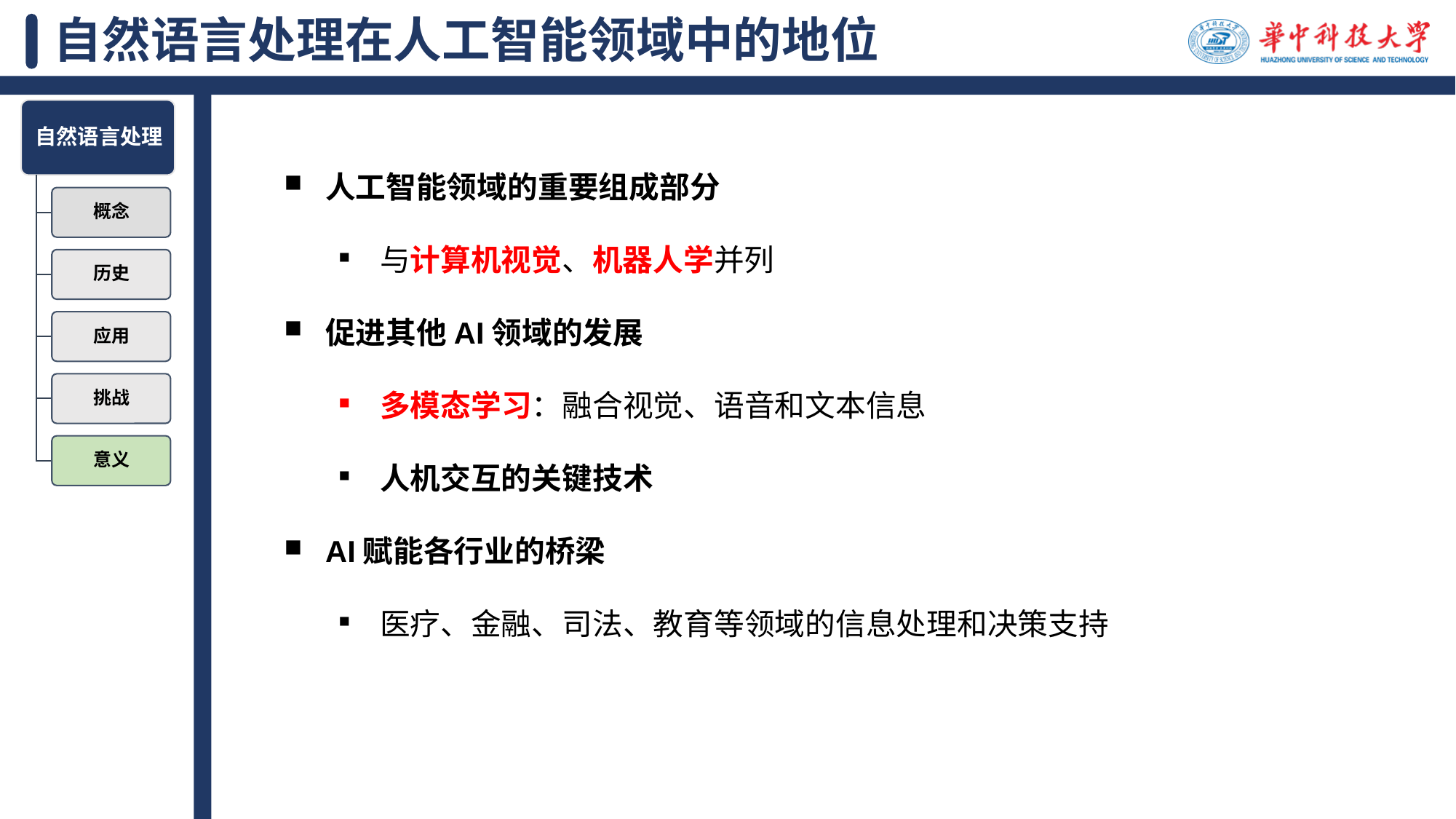

# 自然语言处理在人工智能领域中的地位
自然语言处理
概念
历史
应用
挑战
意义
人工智能领域的重要组成部分
与计算机视觉、机器人学并列
促进其他AI领域的发展
多模态学习：融合视觉、语音和文本信息
人机交互的关键技术
AI赋能各行业的桥梁
医疗、金融、司法、教育等领域的信息处理和决策支持